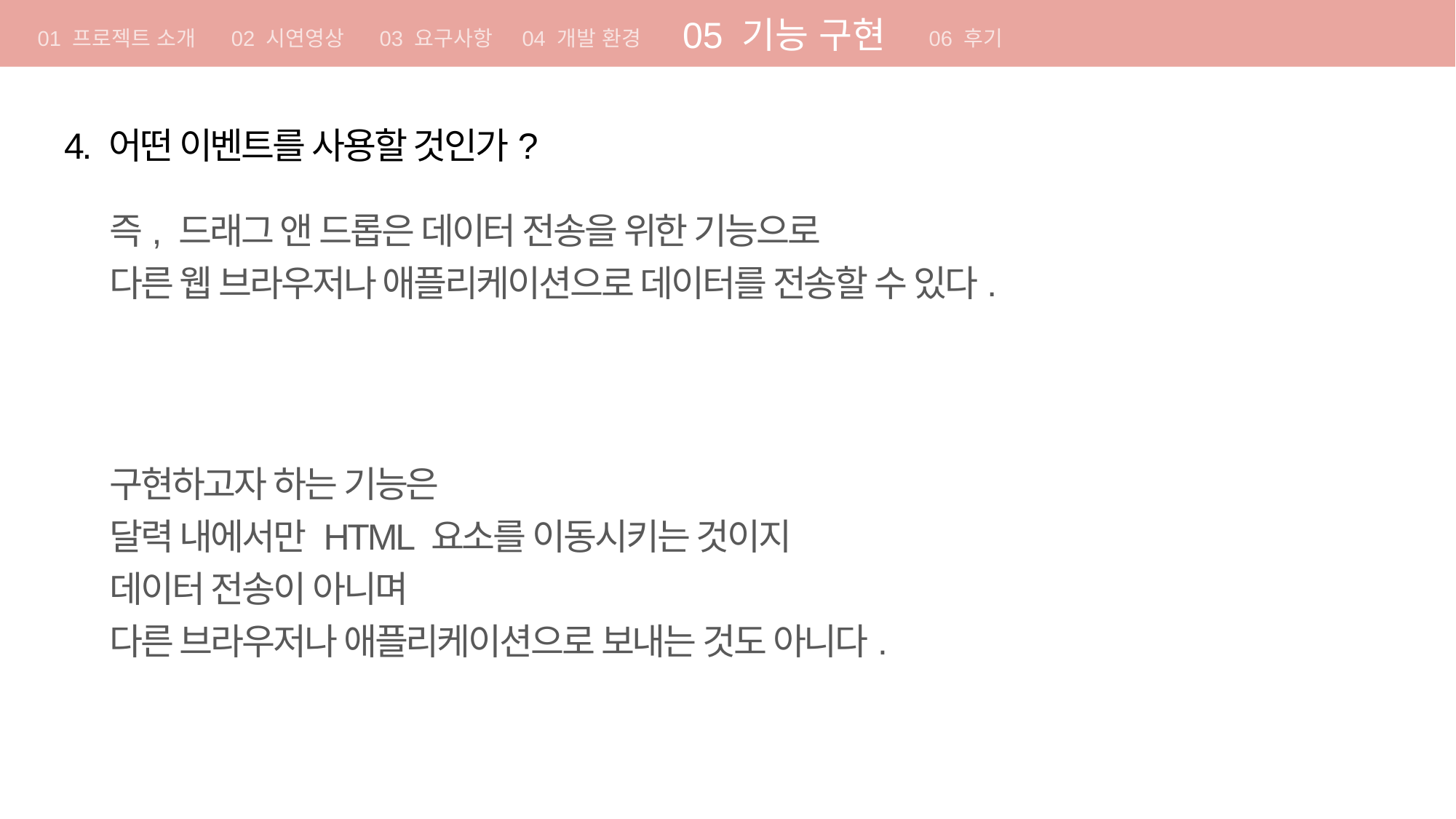

01 기획의도
05 기능 구현
01 프로젝트 소개     02 시연영상     03 요구사항    04 개발 환경
06 후기
4. 어떤 이벤트를 사용할 것인가?
즉, 드래그 앤 드롭은 데이터 전송을 위한 기능으로
다른 웹 브라우저나 애플리케이션으로 데이터를 전송할 수 있다.
구현하고자 하는 기능은
달력 내에서만 HTML 요소를 이동시키는 것이지
데이터 전송이 아니며
다른 브라우저나 애플리케이션으로 보내는 것도 아니다.